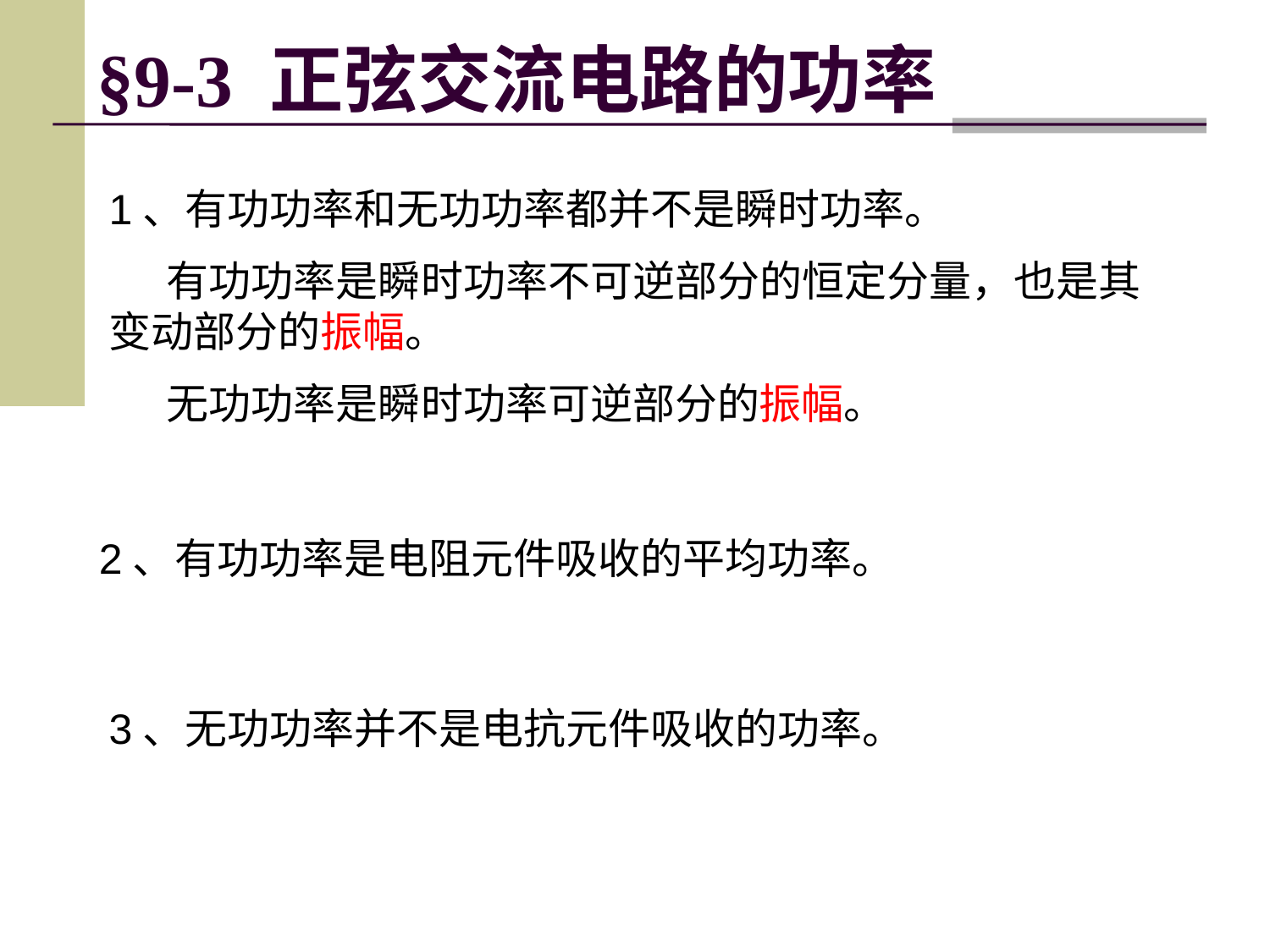

# §9-3 正弦交流电路的功率
1、有功功率和无功功率都并不是瞬时功率。
     有功功率是瞬时功率不可逆部分的恒定分量，也是其变动部分的振幅。
     无功功率是瞬时功率可逆部分的振幅。

2、有功功率是电阻元件吸收的平均功率。
3、无功功率并不是电抗元件吸收的功率。